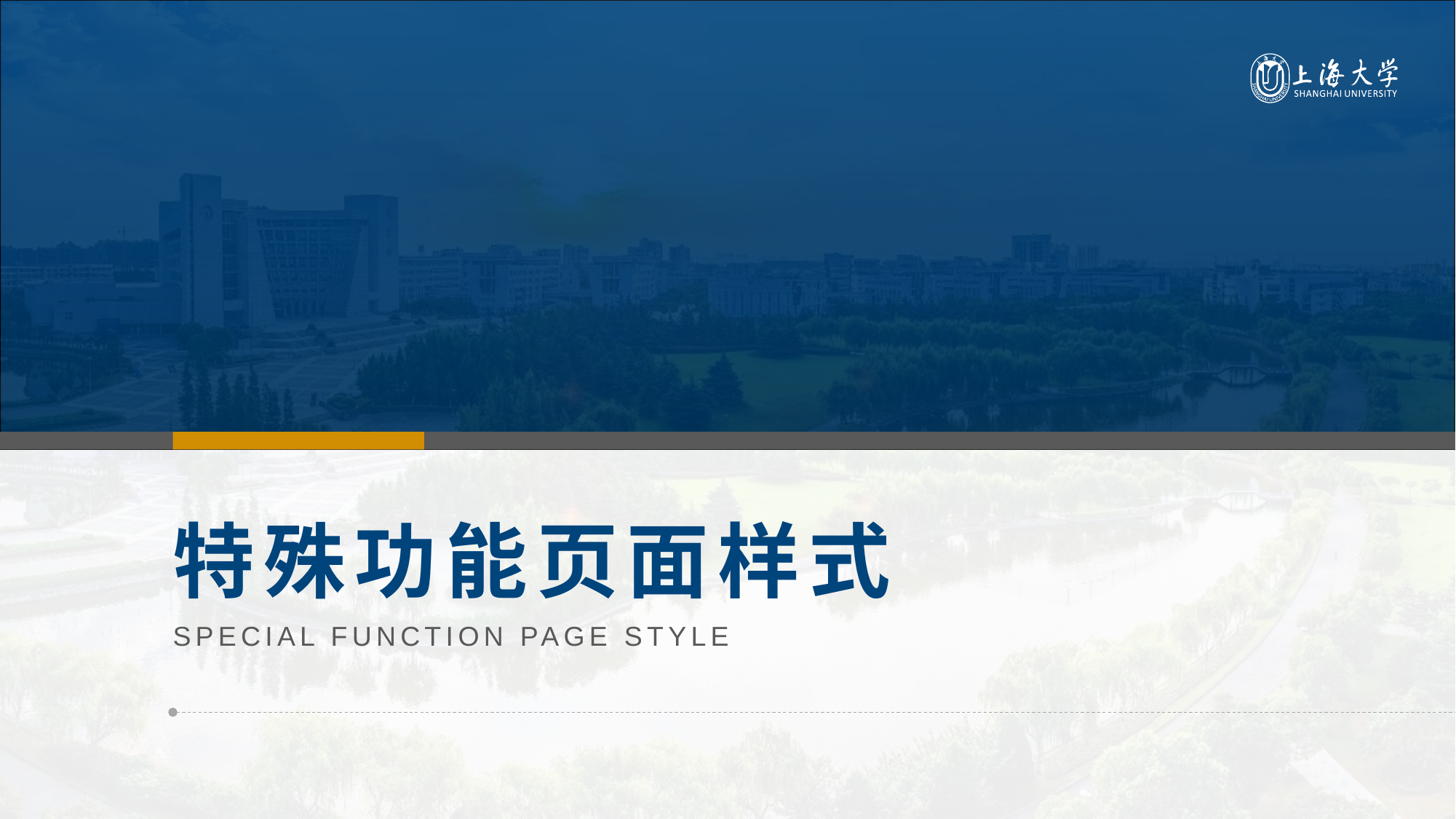

右键单击左侧缩略图→版式→选择【其他过渡页形式】
05
# 特殊功能页面样式
SPECIAL FUNCTION PAGE STYLE